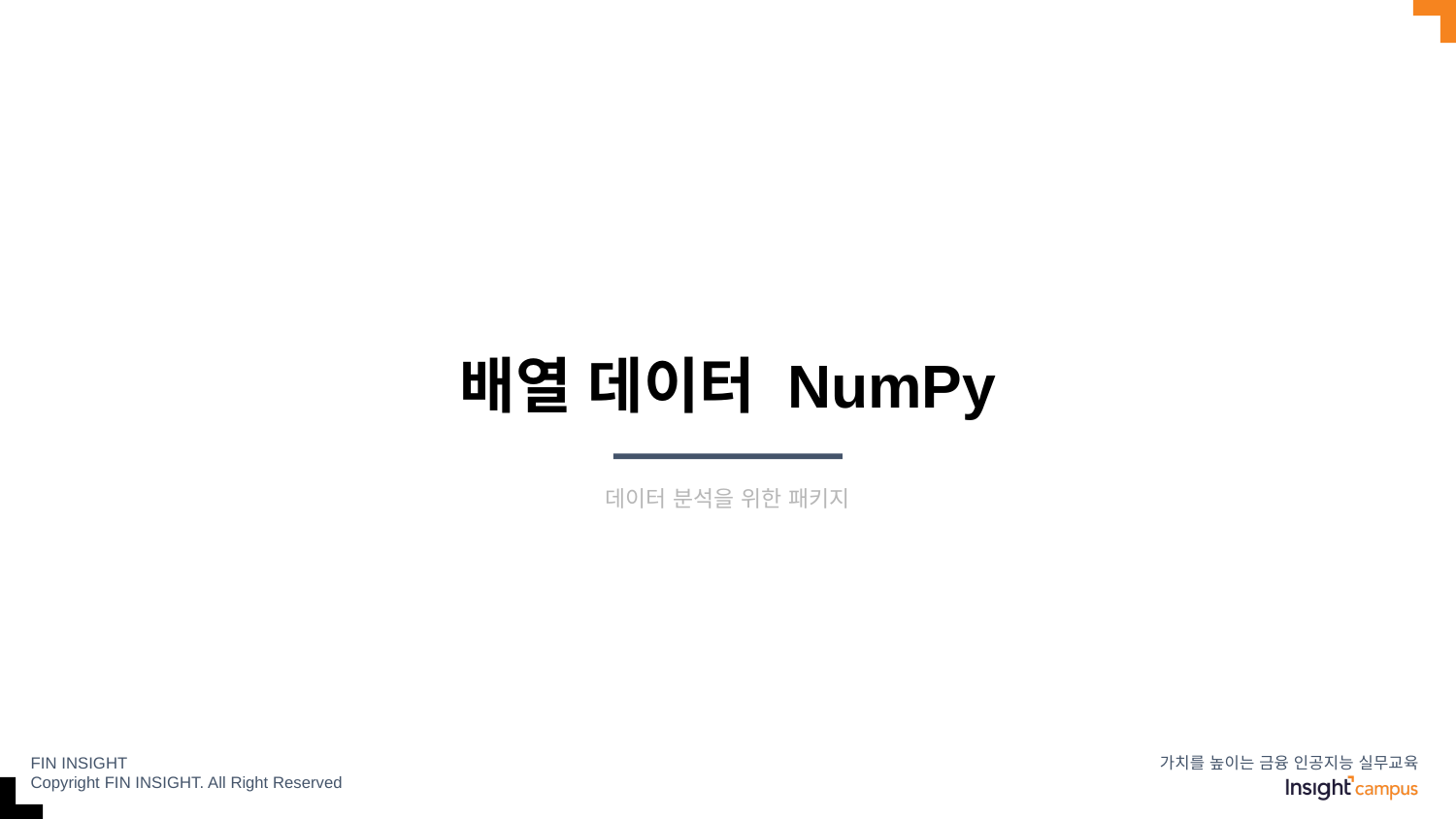

# 배열 데이터 NumPy
데이터 분석을 위한 패키지